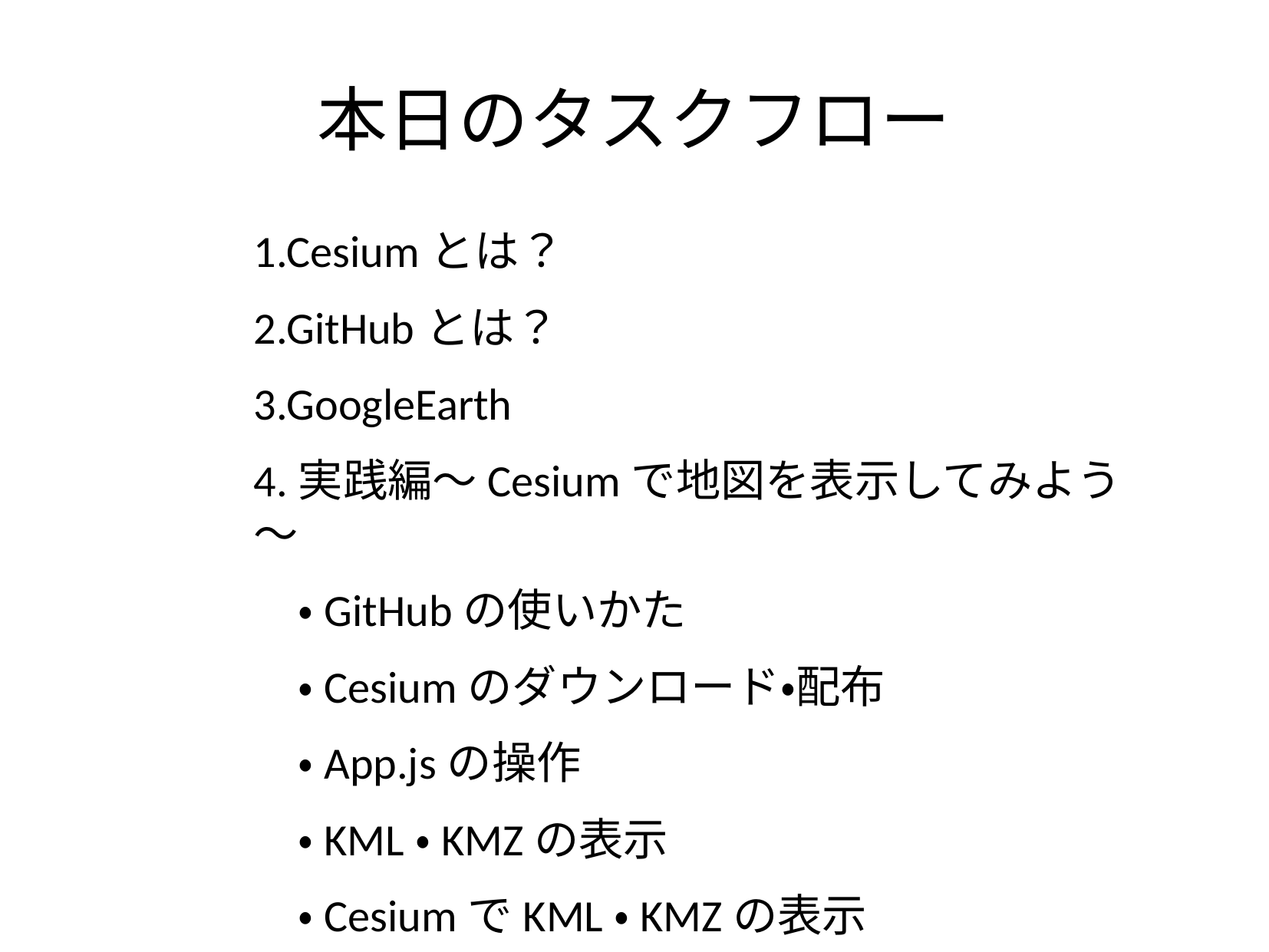

本日のタスクフロー
1.Cesiumとは？
2.GitHubとは？
3.GoogleEarth
4.実践編〜Cesiumで地図を表示してみよう〜
　・GitHubの使いかた
　・Cesiumのダウンロード・配布
　・App.jsの操作
　・KML・KMZの表示
　・CesiumでKML・KMZの表示
　・KMLをCZMLに変換
5.まとめ